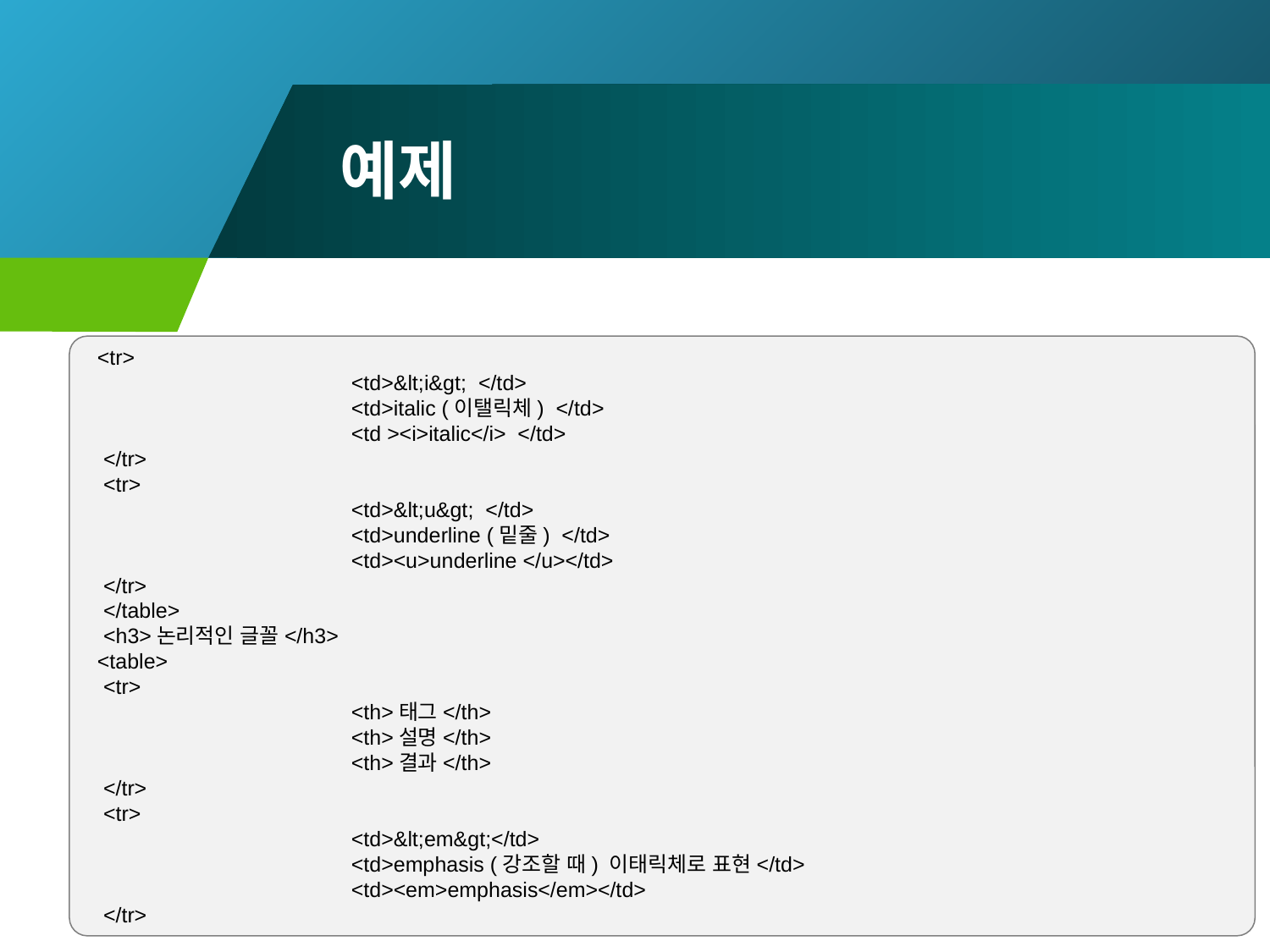

# 예제

<tr>
		<td>&lt;i&gt;  </td>
		<td>italic (이탤릭체)  </td>
		<td ><i>italic</i>  </td>
 </tr>
 <tr>
		<td>&lt;u&gt;  </td>
		<td>underline (밑줄)  </td>
		<td><u>underline </u></td>
 </tr>
 </table>
 <h3>논리적인 글꼴</h3>
<table>
 <tr>
		<th>태그</th>
		<th>설명</th>
		<th>결과</th>
 </tr>
 <tr>
		<td>&lt;em&gt;</td>
		<td>emphasis (강조할 때) 이태릭체로 표현</td>
		<td><em>emphasis</em></td>
 </tr>